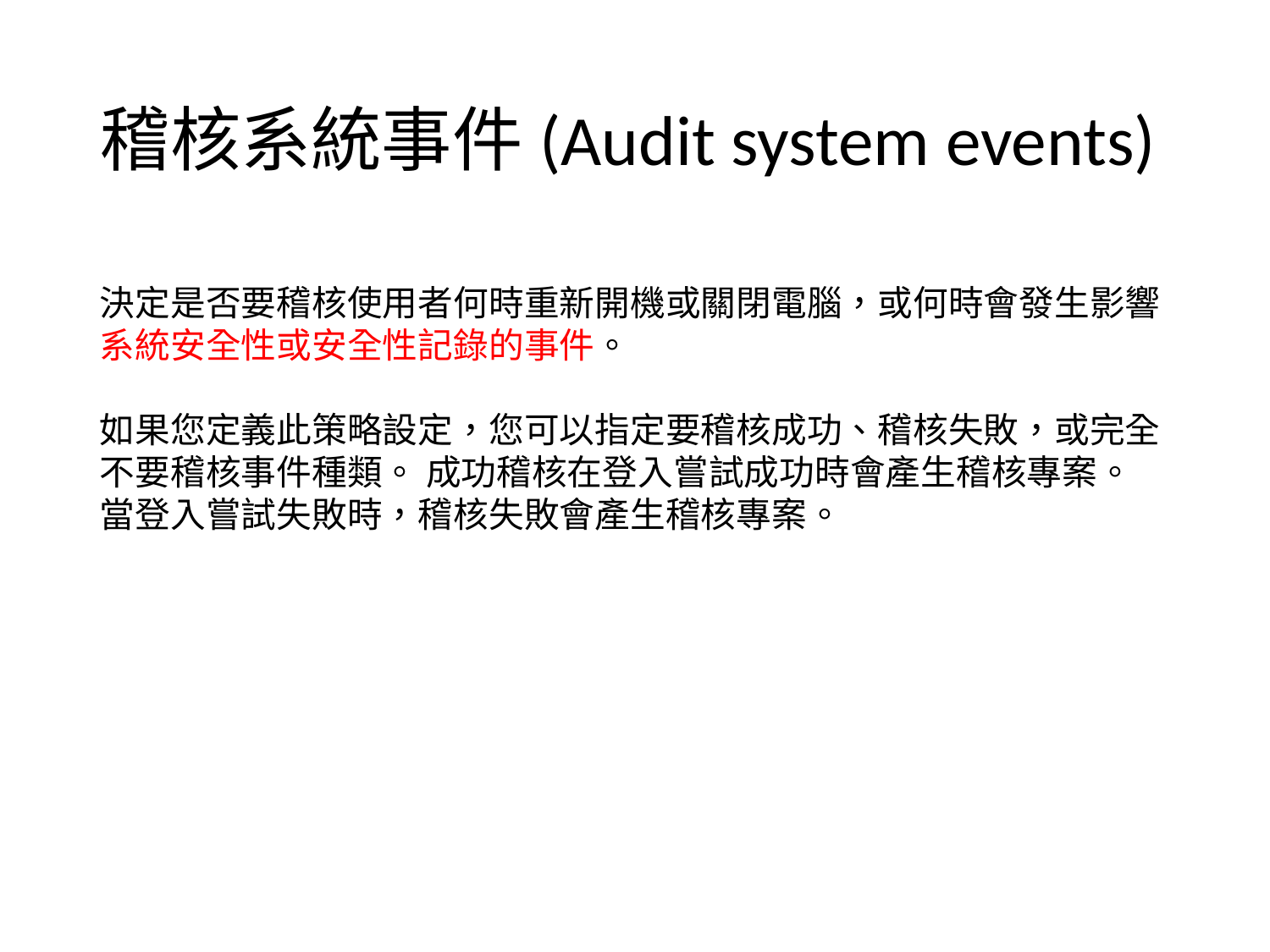

# 稽核系統事件(Audit system events)
決定是否要稽核使用者何時重新開機或關閉電腦，或何時會發生影響系統安全性或安全性記錄的事件。

如果您定義此策略設定，您可以指定要稽核成功、稽核失敗，或完全不要稽核事件種類。 成功稽核在登入嘗試成功時會產生稽核專案。 當登入嘗試失敗時，稽核失敗會產生稽核專案。